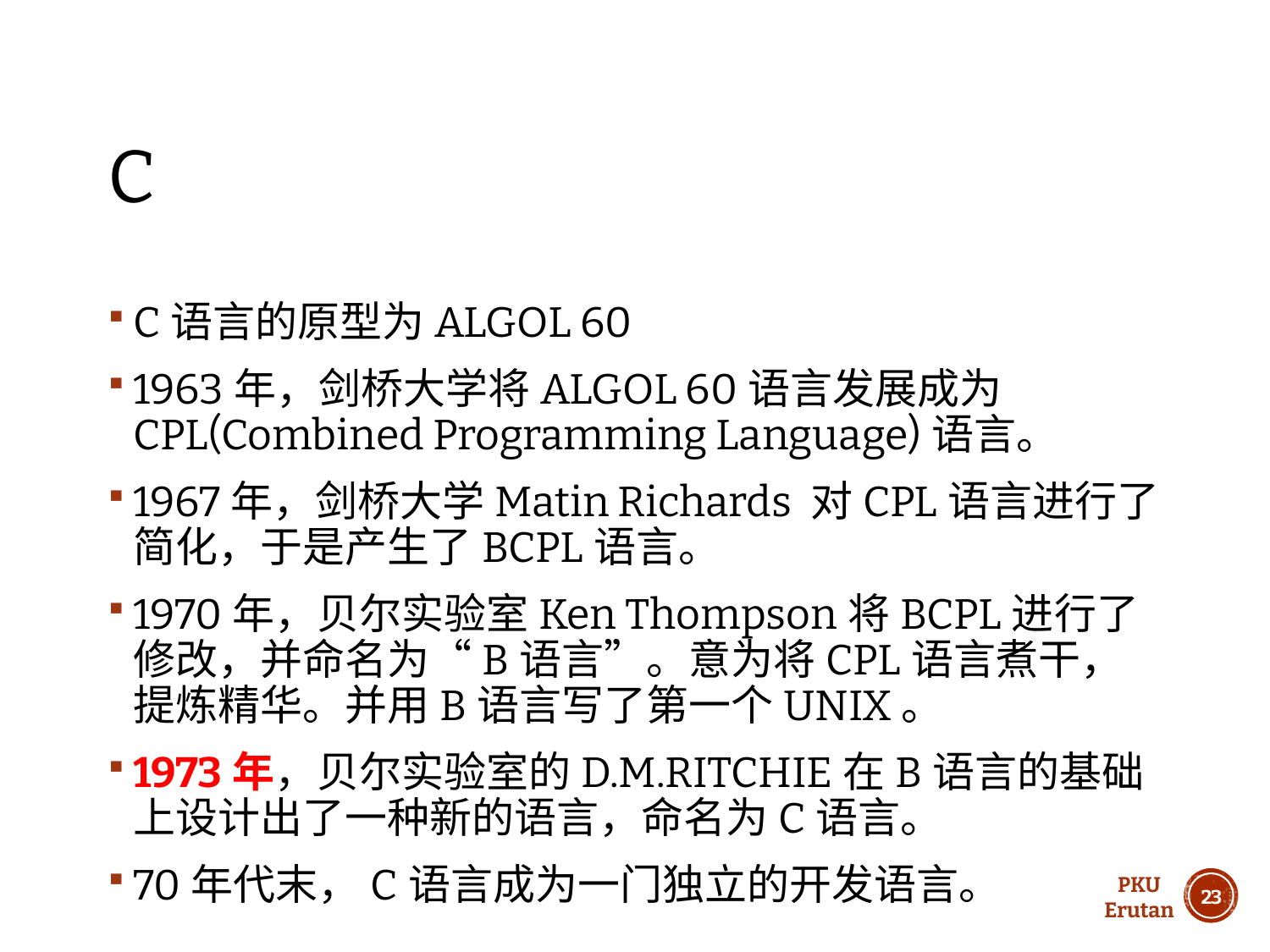

# C
C语言的原型为ALGOL 60
1963年，剑桥大学将ALGOL 60语言发展成为CPL(Combined Programming Language)语言。
1967年，剑桥大学Matin Richards 对CPL语言进行了简化，于是产生了BCPL语言。
1970年，贝尔实验室Ken Thompson将BCPL进行了修改，并命名为“B语言”。意为将CPL语言煮干，提炼精华。并用B语言写了第一个UNIX。
1973年，贝尔实验室的D.M.RITCHIE在B语言的基础上设计出了一种新的语言，命名为C语言。
70年代末，C语言成为一门独立的开发语言。
PKU
Erutan
23